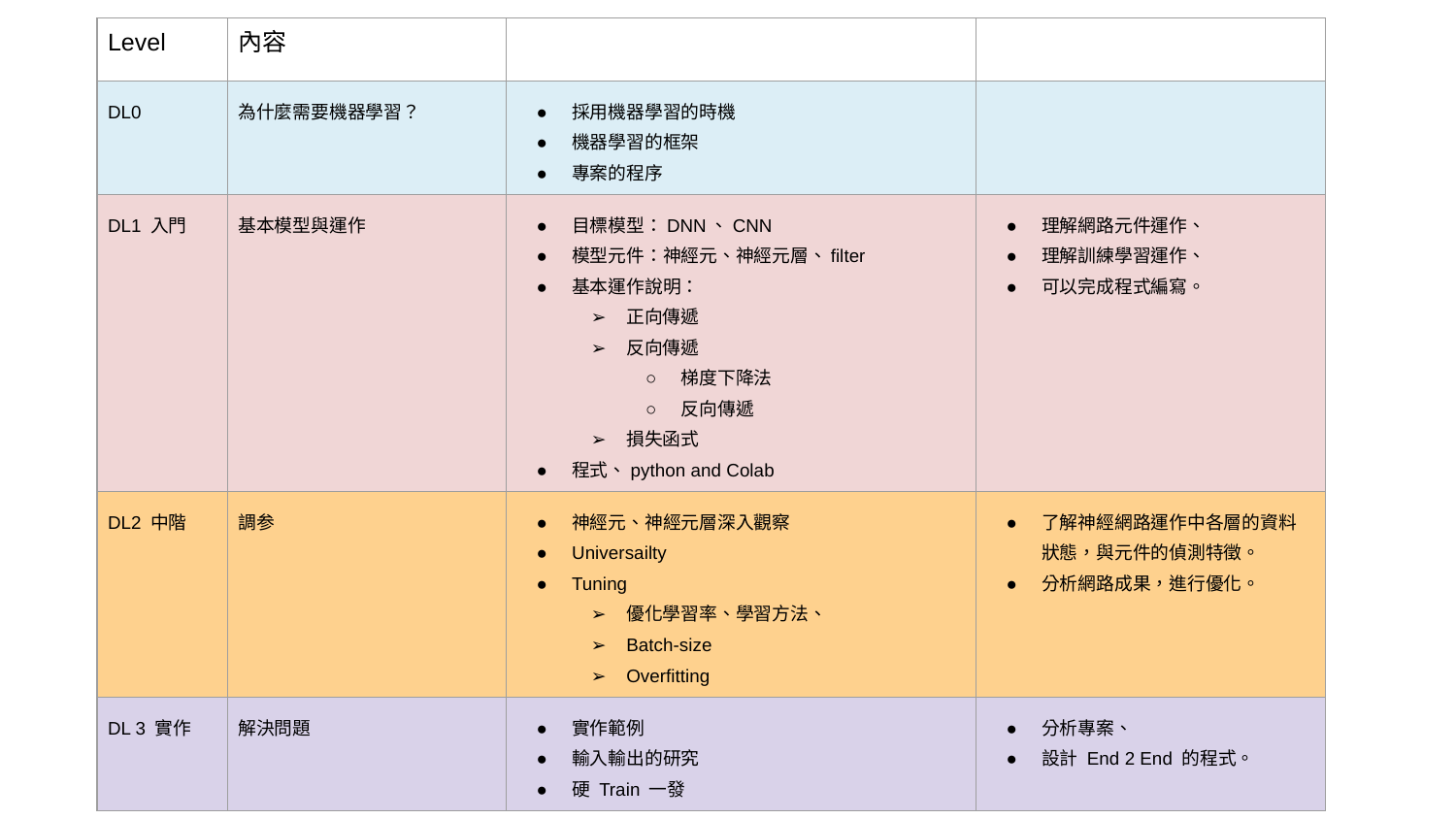

| Level | 內容 |  |  |
| --- | --- | --- | --- |
| DL0 | 為什麼需要機器學習？ | 採用機器學習的時機 機器學習的框架 專案的程序 |  |
| DL1 入門 | 基本模型與運作 | 目標模型：DNN、CNN 模型元件：神經元、神經元層、filter 基本運作說明： 正向傳遞 反向傳遞 梯度下降法 反向傳遞 損失函式 程式、python and Colab | 理解網路元件運作、 理解訓練學習運作、 可以完成程式編寫。 |
| DL2 中階 | 調参 | 神經元、神經元層深入觀察 Universailty Tuning 優化學習率、學習方法、 Batch-size Overfitting | 了解神經網路運作中各層的資料狀態，與元件的偵測特徵。 分析網路成果，進行優化。 |
| DL 3 實作 | 解決問題 | 實作範例 輸入輸出的研究 硬 Train 一發 | 分析專案、 設計 End 2 End 的程式。 |